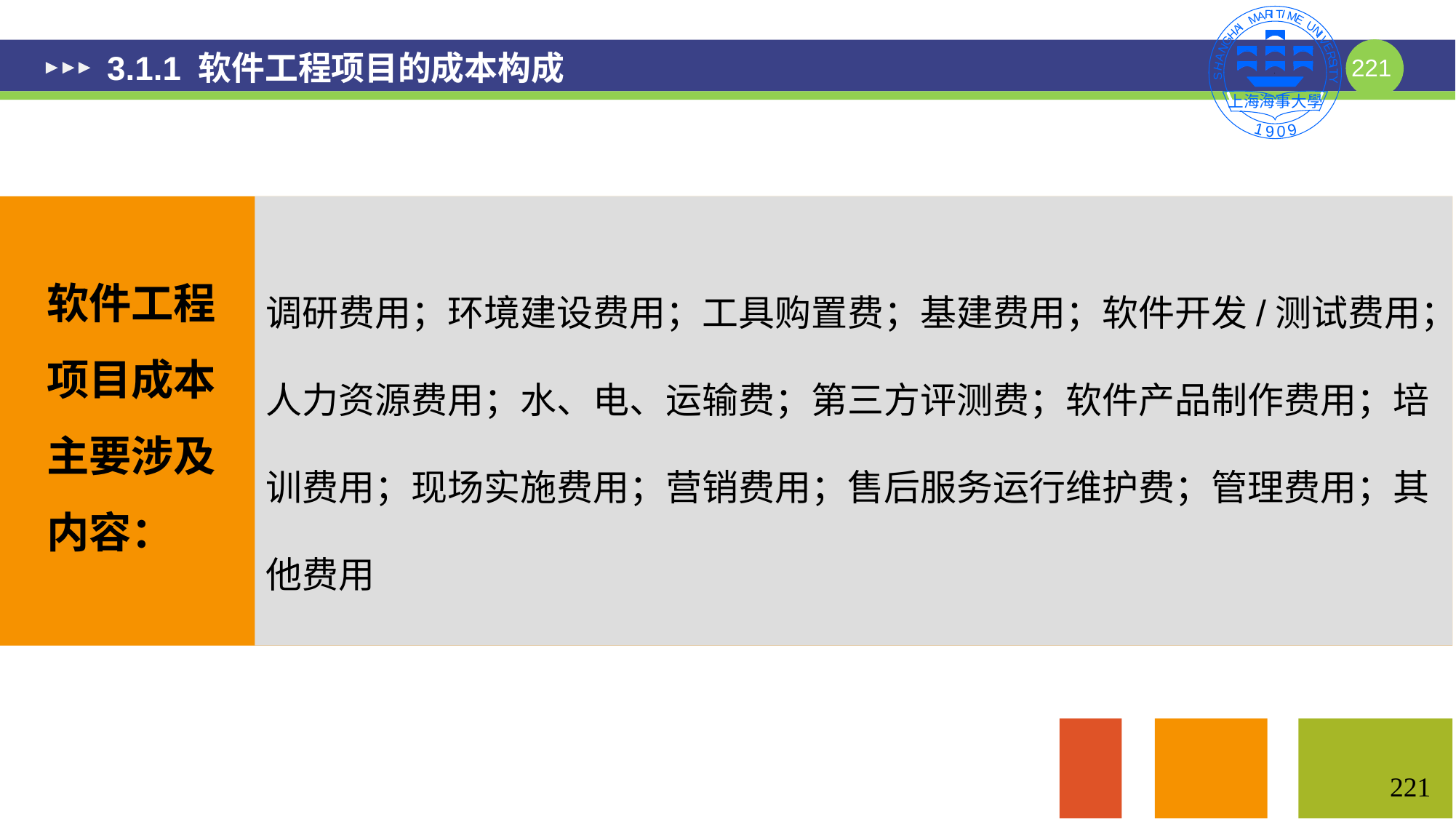

# 3.1.1 软件工程项目的成本构成

调研费用；环境建设费用；工具购置费；基建费用；软件开发/测试费用；人力资源费用；水、电、运输费；第三方评测费；软件产品制作费用；培训费用；现场实施费用；营销费用；售后服务运行维护费；管理费用；其他费用
软件工程项目成本主要涉及内容：

221
221